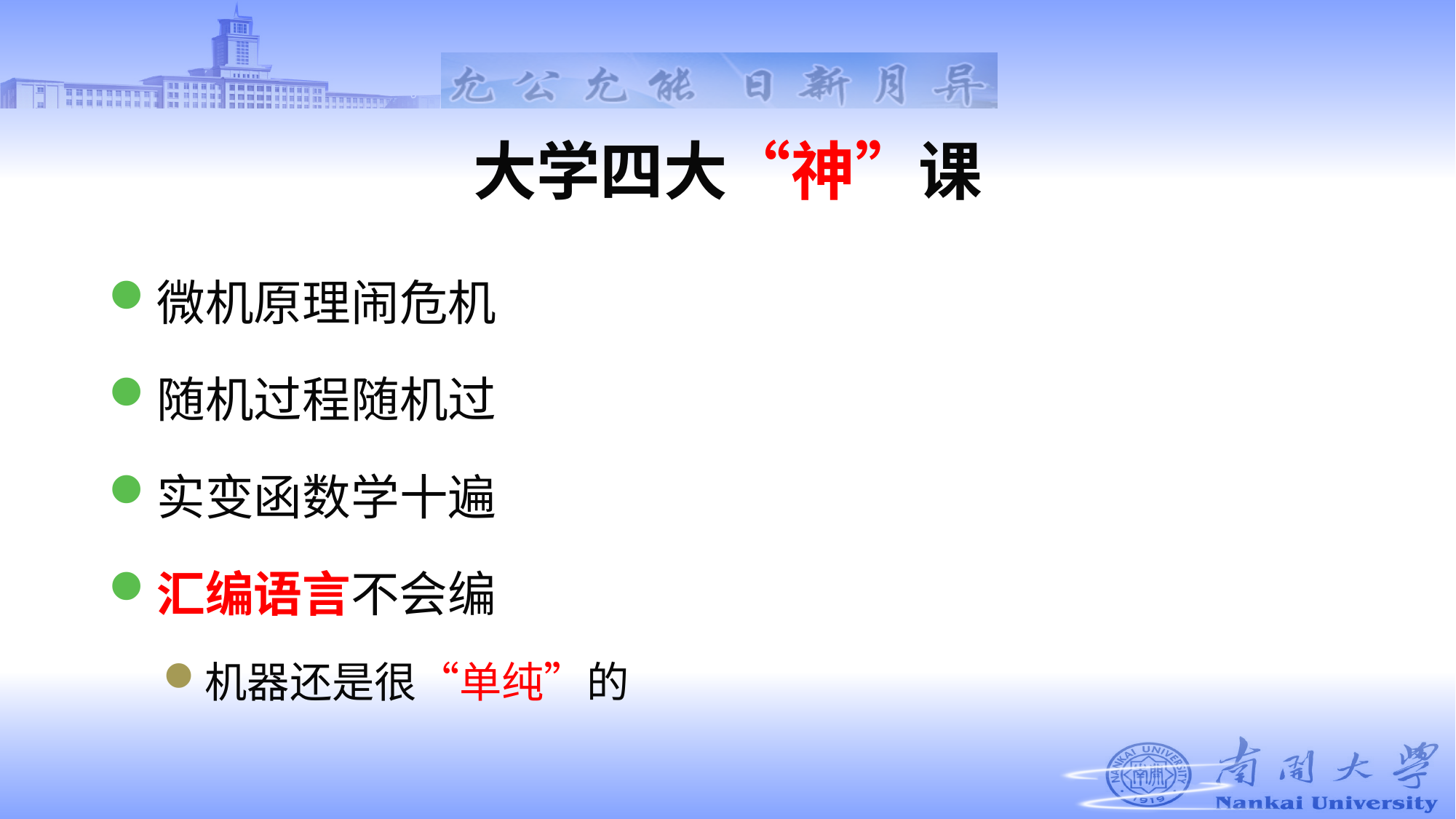

# 大学四大“神”课
微机原理闹危机
随机过程随机过
实变函数学十遍
汇编语言不会编
机器还是很“单纯”的